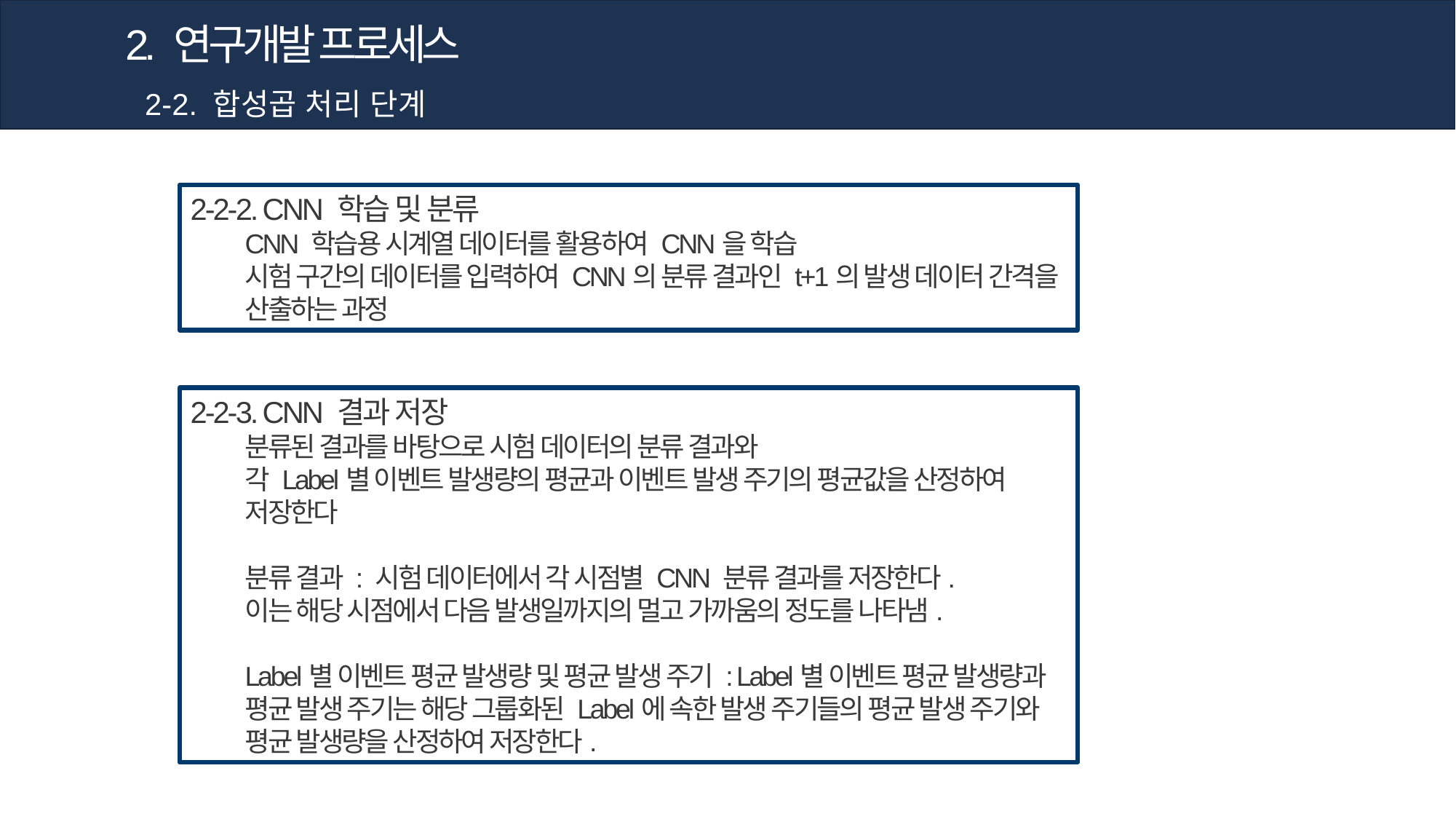

2. 연구개발 프로세스

2-2. 합성곱 처리 단계
2-2-2. CNN 학습 및 분류
CNN 학습용 시계열 데이터를 활용하여 CNN을 학습
시험 구간의 데이터를 입력하여 CNN의 분류 결과인 t+1의 발생 데이터 간격을 산출하는 과정
2-2-3. CNN 결과 저장
분류된 결과를 바탕으로 시험 데이터의 분류 결과와
각 Label별 이벤트 발생량의 평균과 이벤트 발생 주기의 평균값을 산정하여 저장한다

분류 결과 : 시험 데이터에서 각 시점별 CNN 분류 결과를 저장한다.
이는 해당 시점에서 다음 발생일까지의 멀고 가까움의 정도를 나타냄.

Label별 이벤트 평균 발생량 및 평균 발생 주기 : Label별 이벤트 평균 발생량과 평균 발생 주기는 해당 그룹화된 Label에 속한 발생 주기들의 평균 발생 주기와 평균 발생량을 산정하여 저장한다.